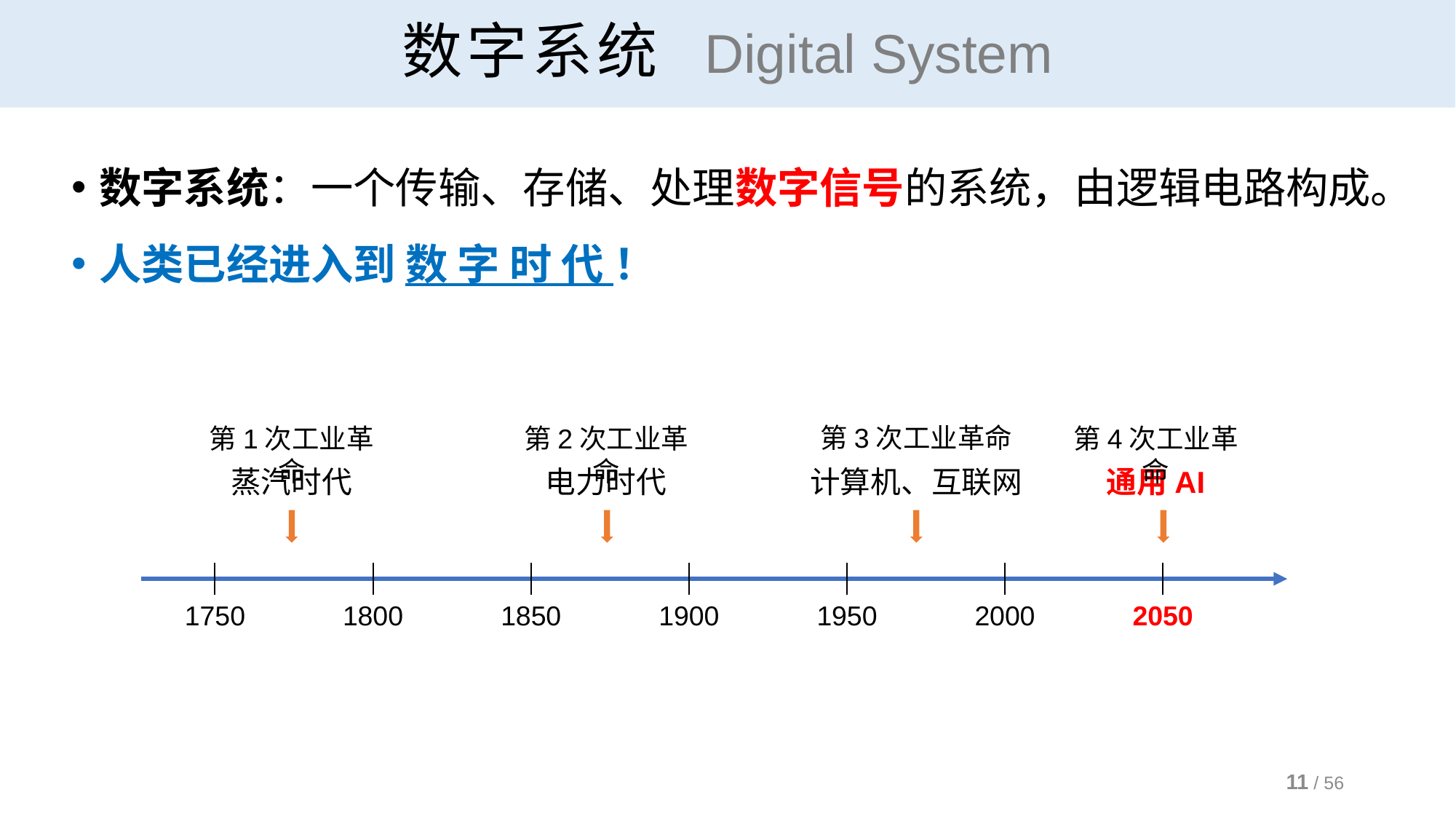

# 数字系统  Digital System
数字系统：一个传输、存储、处理数字信号的系统，由逻辑电路构成。
人类已经进入到 数 字 时 代 ！
第3次工业革命
第1次工业革命
第2次工业革命
第4次工业革命
蒸汽时代
电力时代
计算机、互联网
通用AI

1750
1800
1850
1900
1950
2000
2050
11 / 56